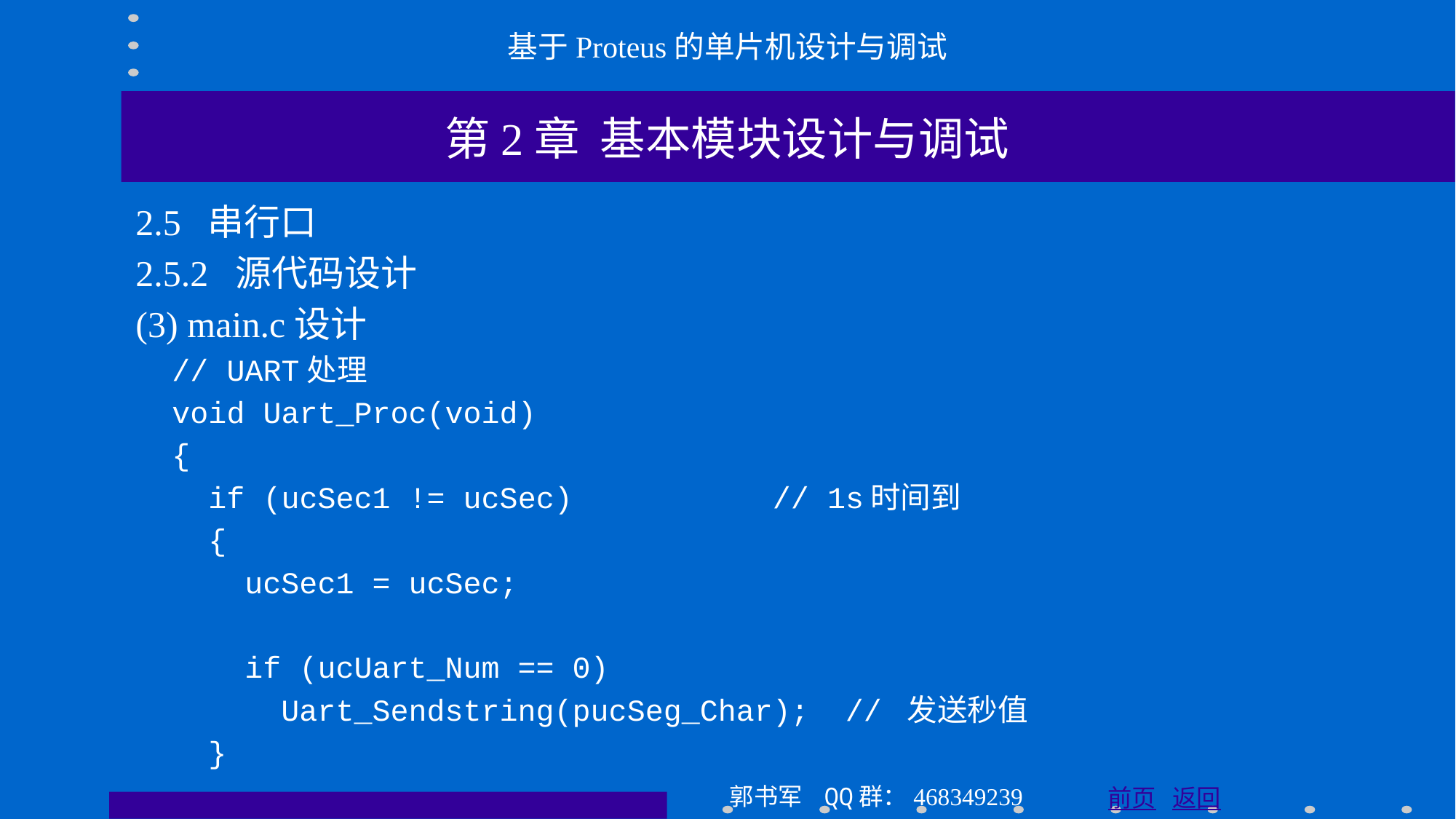

基于Proteus的单片机设计与调试
第2章  基本模块设计与调试
2.5  串行口
2.5.2  源代码设计
(3) main.c设计
  // UART处理
  void Uart_Proc(void)
  {
    if (ucSec1 != ucSec)           // 1s时间到
    {
      ucSec1 = ucSec;

      if (ucUart_Num == 0)
        Uart_Sendstring(pucSeg_Char);  // 发送秒值
    }

郭书军   QQ群：468349239
前页   返回